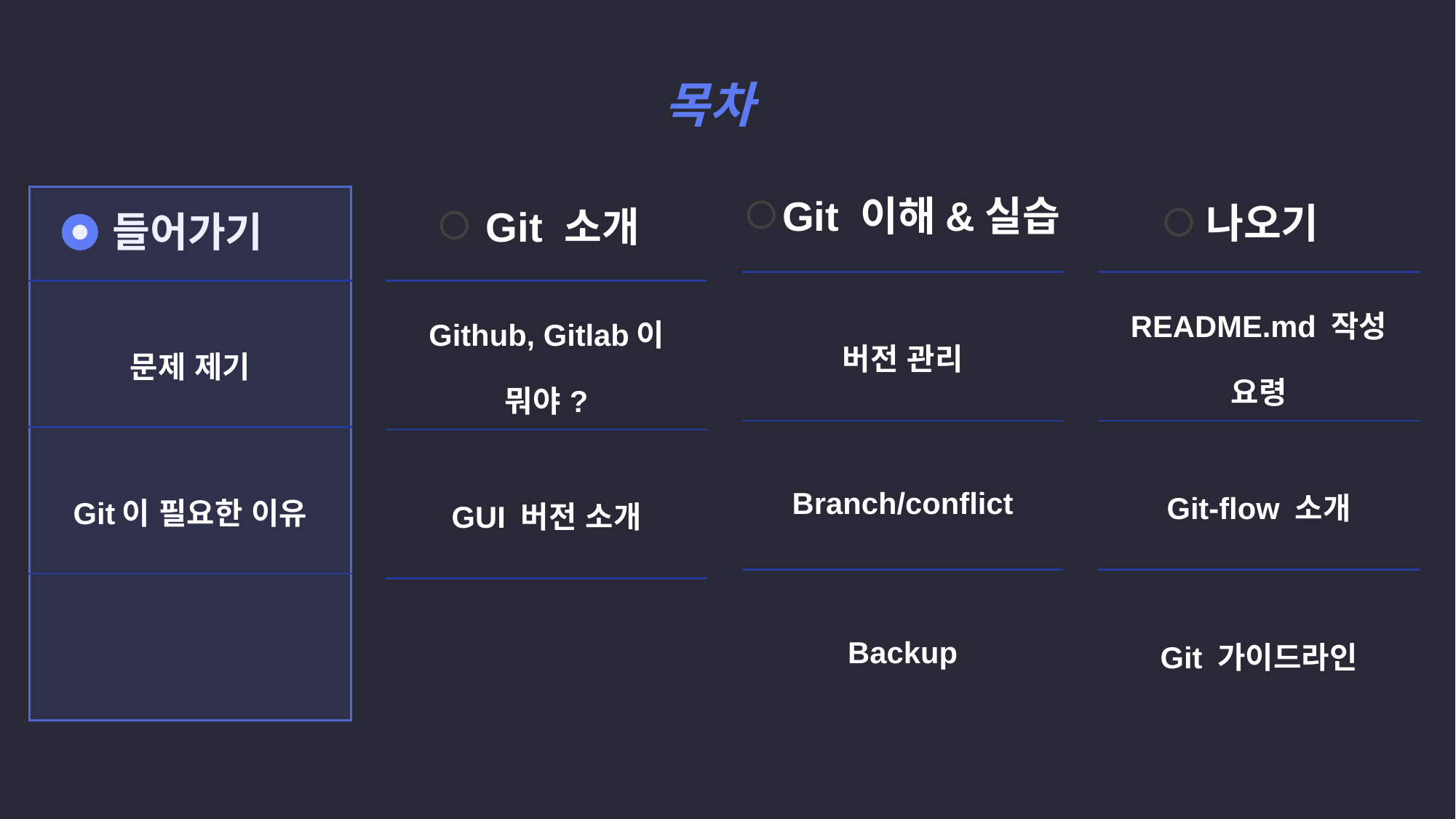

목차
|  |
| --- |
| 버전 관리 |
| Branch/conflict |
| Backup |
|  |
| --- |
| README.md 작성 요령 |
| Git-flow 소개 |
| Git 가이드라인 |
Git 이해&실습
|  |
| --- |
| 문제 제기 |
| Git이 필요한 이유 |
|  |
|  |
| --- |
| Github, Gitlab이 뭐야? |
| GUI 버전 소개 |
|  |
나오기
Git 소개
들어가기